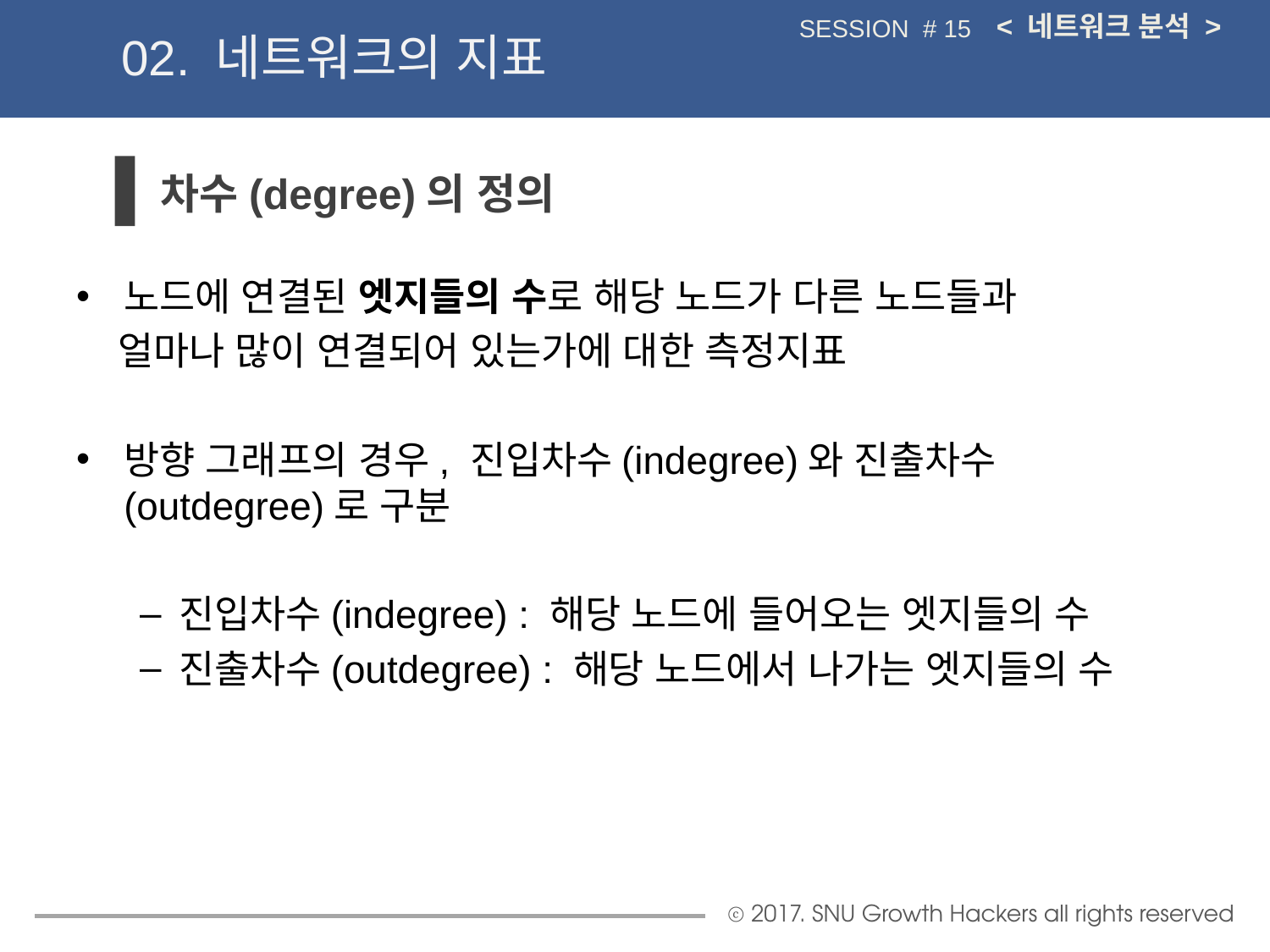

< 네트워크 분석 >
SESSION  # 15
02. 네트워크의 지표

차수(degree)의 정의
노드에 연결된 엣지들의 수로 해당 노드가 다른 노드들과
   얼마나 많이 연결되어 있는가에 대한 측정지표

방향 그래프의 경우, 진입차수(indegree)와 진출차수(outdegree)로 구분

진입차수(indegree) : 해당 노드에 들어오는 엣지들의 수
진출차수(outdegree) : 해당 노드에서 나가는 엣지들의 수
ⓒ 2017. SNU Growth Hackers all rights reserved